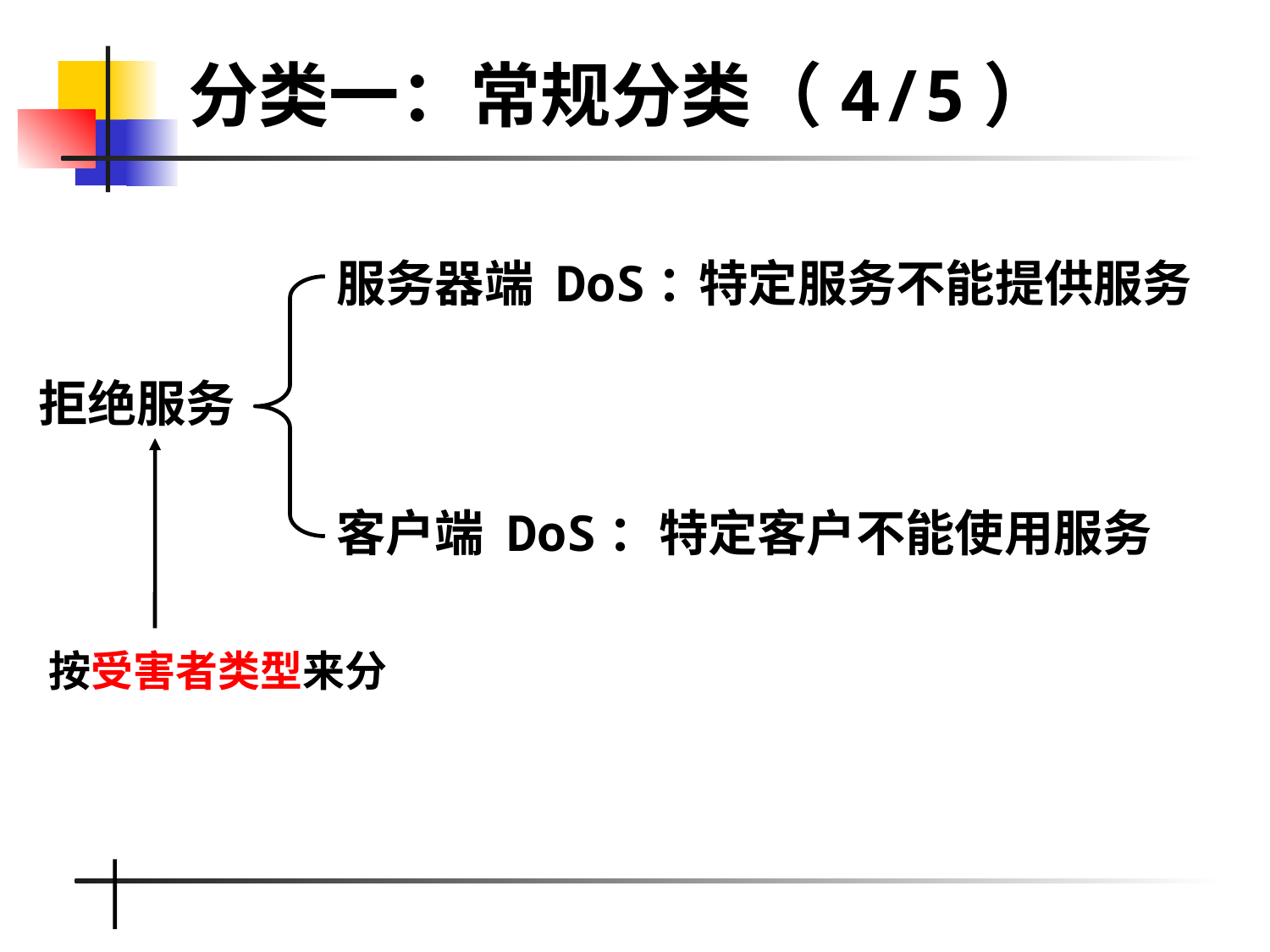

分类一：常规分类（4/5）
服务器端 DoS：

客户端 DoS：
特定服务不能提供服务
拒绝服务

特定客户不能使用服务
按受害者类型来分